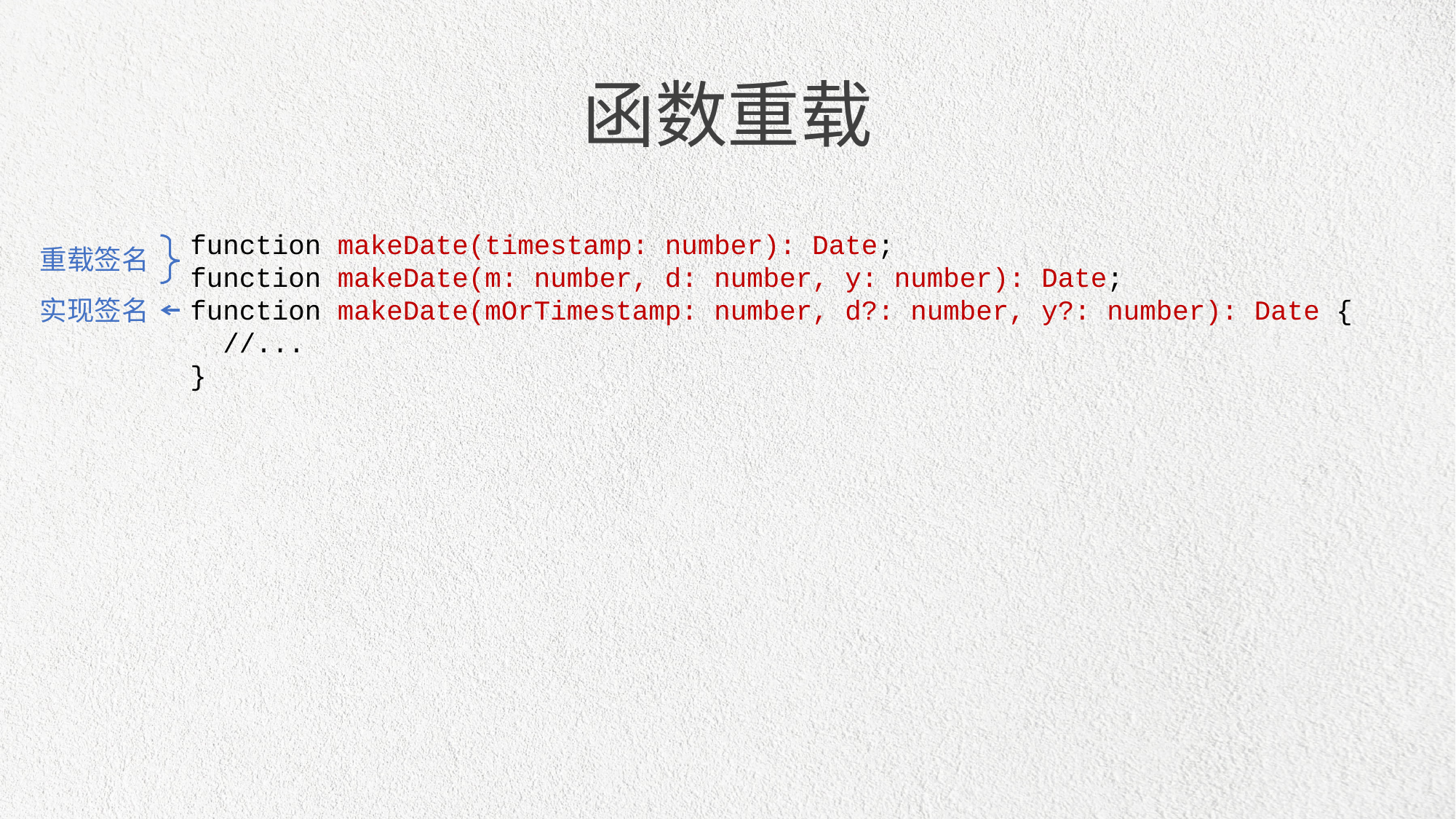

函数重载
function makeDate(timestamp: number): Date;
function makeDate(m: number, d: number, y: number): Date;
function makeDate(mOrTimestamp: number, d?: number, y?: number): Date {
  //...
}

重载签名
实现签名